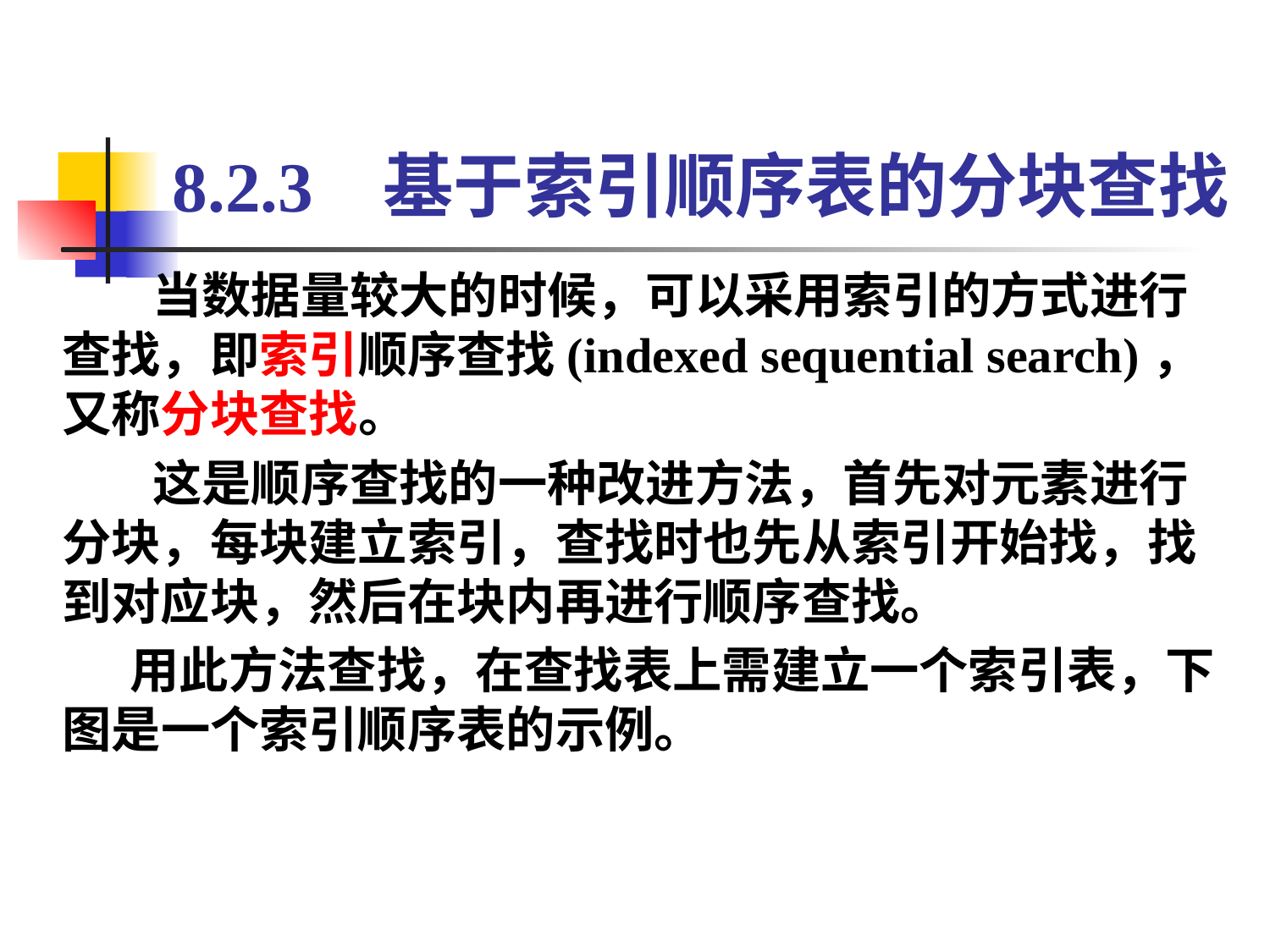

# 8.2.3   基于索引顺序表的分块查找
       当数据量较大的时候，可以采用索引的方式进行查找，即索引顺序查找(indexed sequential search)，又称分块查找。
       这是顺序查找的一种改进方法，首先对元素进行分块，每块建立索引，查找时也先从索引开始找，找到对应块，然后在块内再进行顺序查找。
     用此方法查找，在查找表上需建立一个索引表，下图是一个索引顺序表的示例。

26